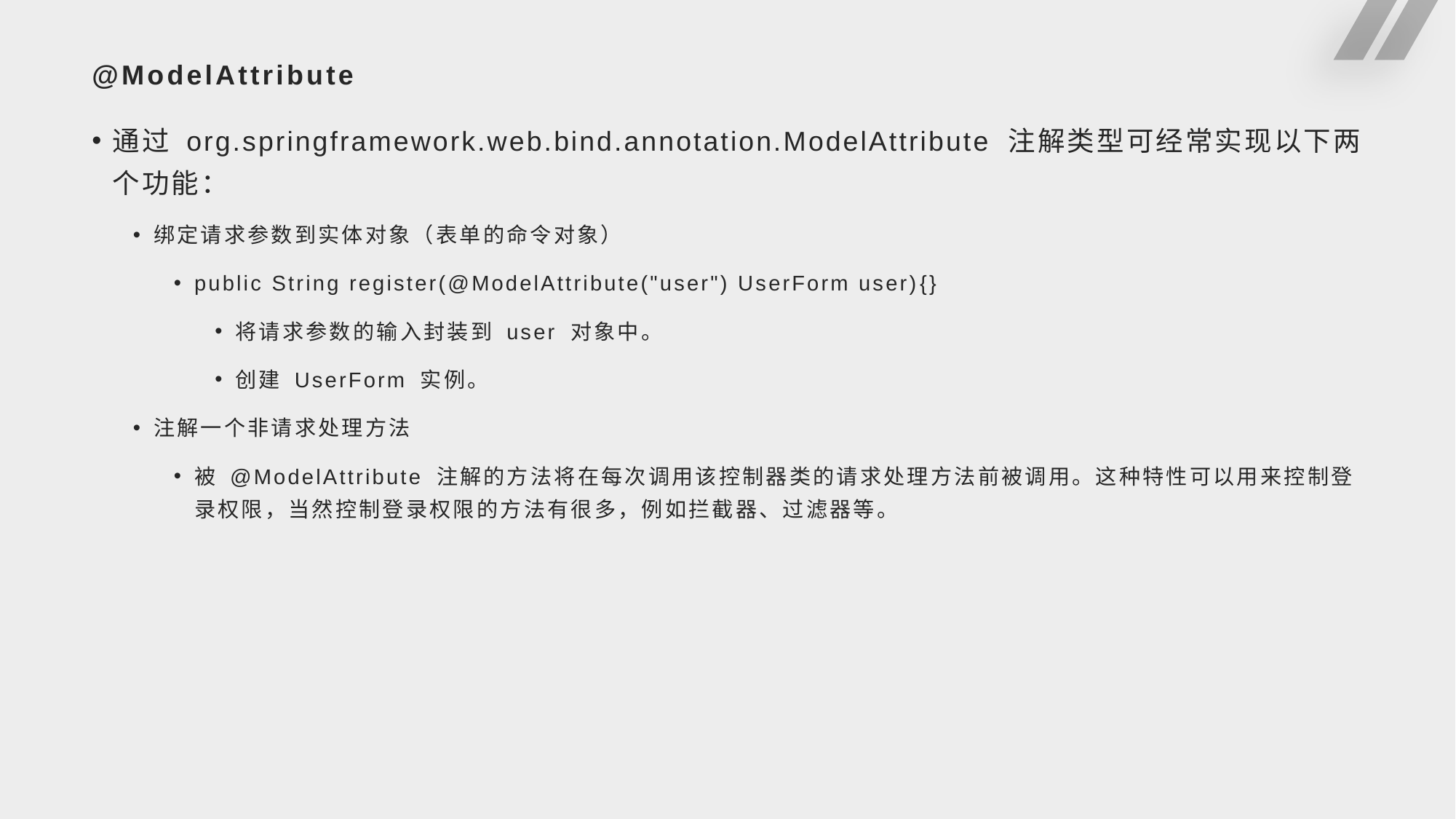

# @ModelAttribute
通过 org.springframework.web.bind.annotation.ModelAttribute 注解类型可经常实现以下两个功能：
绑定请求参数到实体对象（表单的命令对象）
public String register(@ModelAttribute("user") UserForm user){}
将请求参数的输入封装到 user 对象中。
创建 UserForm 实例。
注解一个非请求处理方法
被 @ModelAttribute 注解的方法将在每次调用该控制器类的请求处理方法前被调用。这种特性可以用来控制登录权限，当然控制登录权限的方法有很多，例如拦截器、过滤器等。